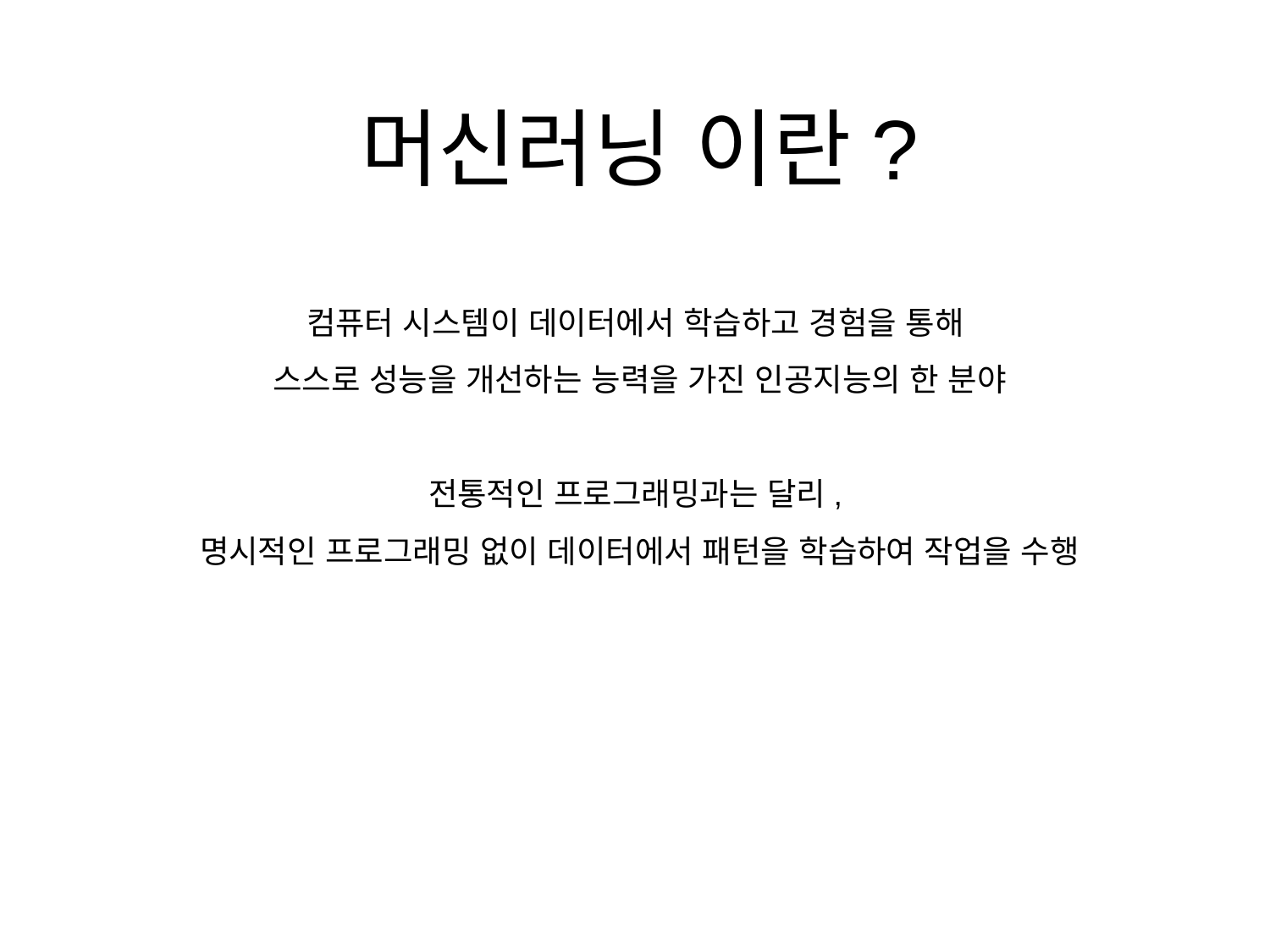

머신러닝 이란?
컴퓨터 시스템이 데이터에서 학습하고 경험을 통해
스스로 성능을 개선하는 능력을 가진 인공지능의 한 분야

전통적인 프로그래밍과는 달리,
명시적인 프로그래밍 없이 데이터에서 패턴을 학습하여 작업을 수행